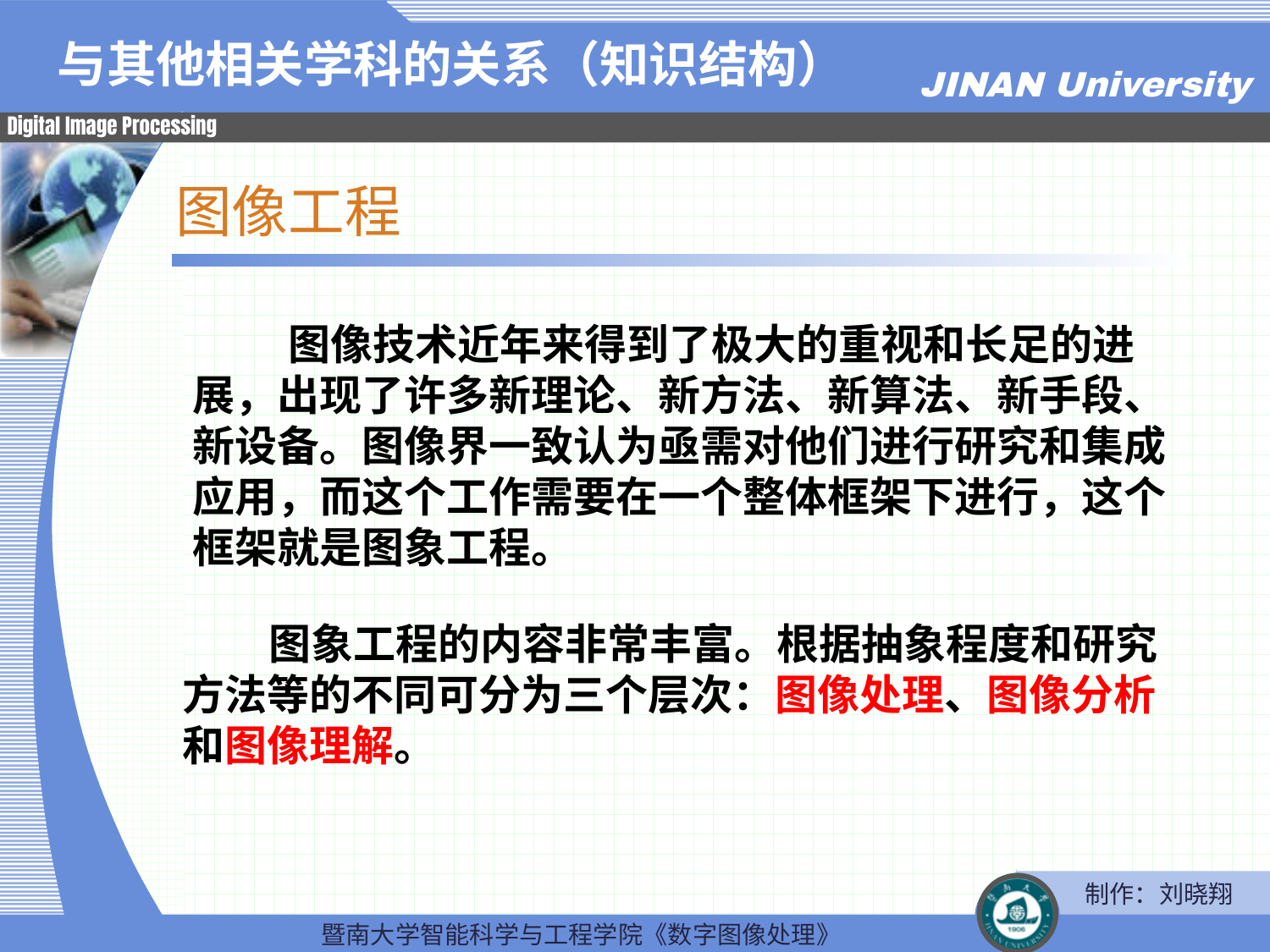

与其他相关学科的关系（知识结构）
图像工程
         图像技术近年来得到了极大的重视和长足的进展，出现了许多新理论、新方法、新算法、新手段、新设备。图像界一致认为亟需对他们进行研究和集成应用，而这个工作需要在一个整体框架下进行，这个框架就是图象工程。
        图象工程的内容非常丰富。根据抽象程度和研究方法等的不同可分为三个层次：图像处理、图像分析和图像理解。

34